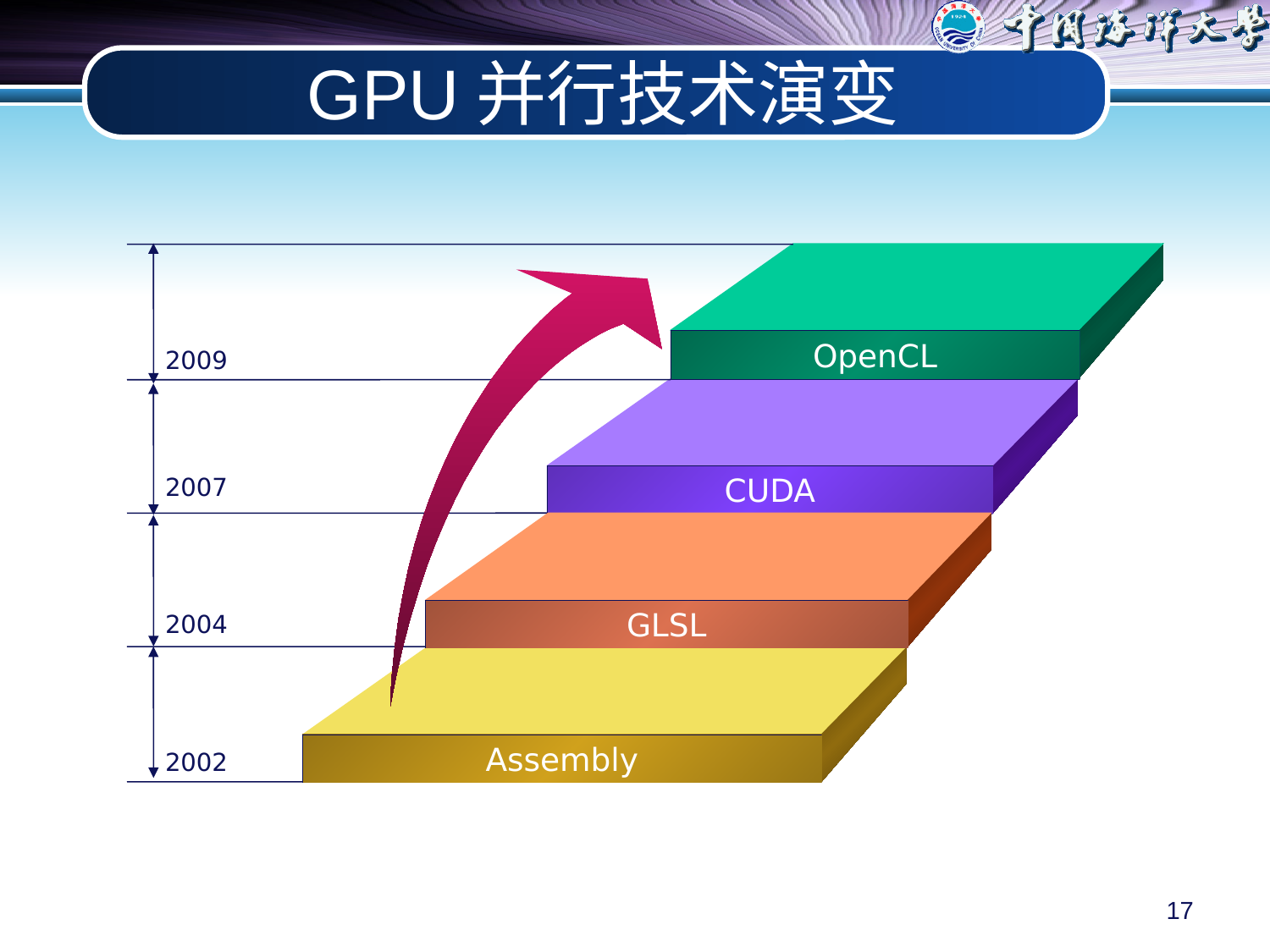

# GPU并行技术演变

OpenCL
2009

2007
CUDA

GLSL
2004

Assembly
2002

17